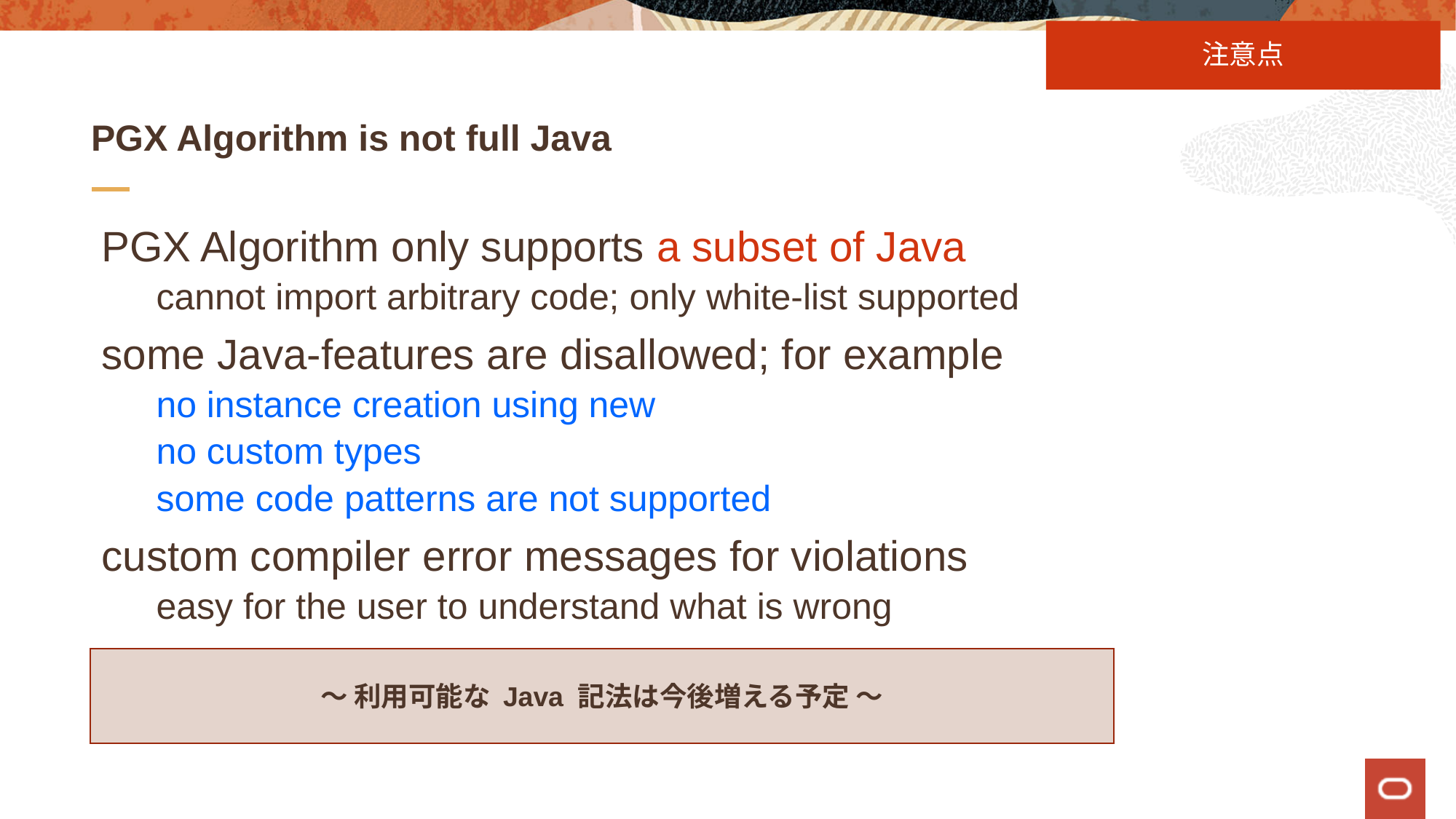

注意点
# PGX Algorithm is not full Java
PGX Algorithm only supports a subset of Java
cannot import arbitrary code; only white-list supported
some Java-features are disallowed; for example
no instance creation using new
no custom types
some code patterns are not supported
custom compiler error messages for violations
easy for the user to understand what is wrong

～ 利用可能な Java 記法は今後増える予定 ～